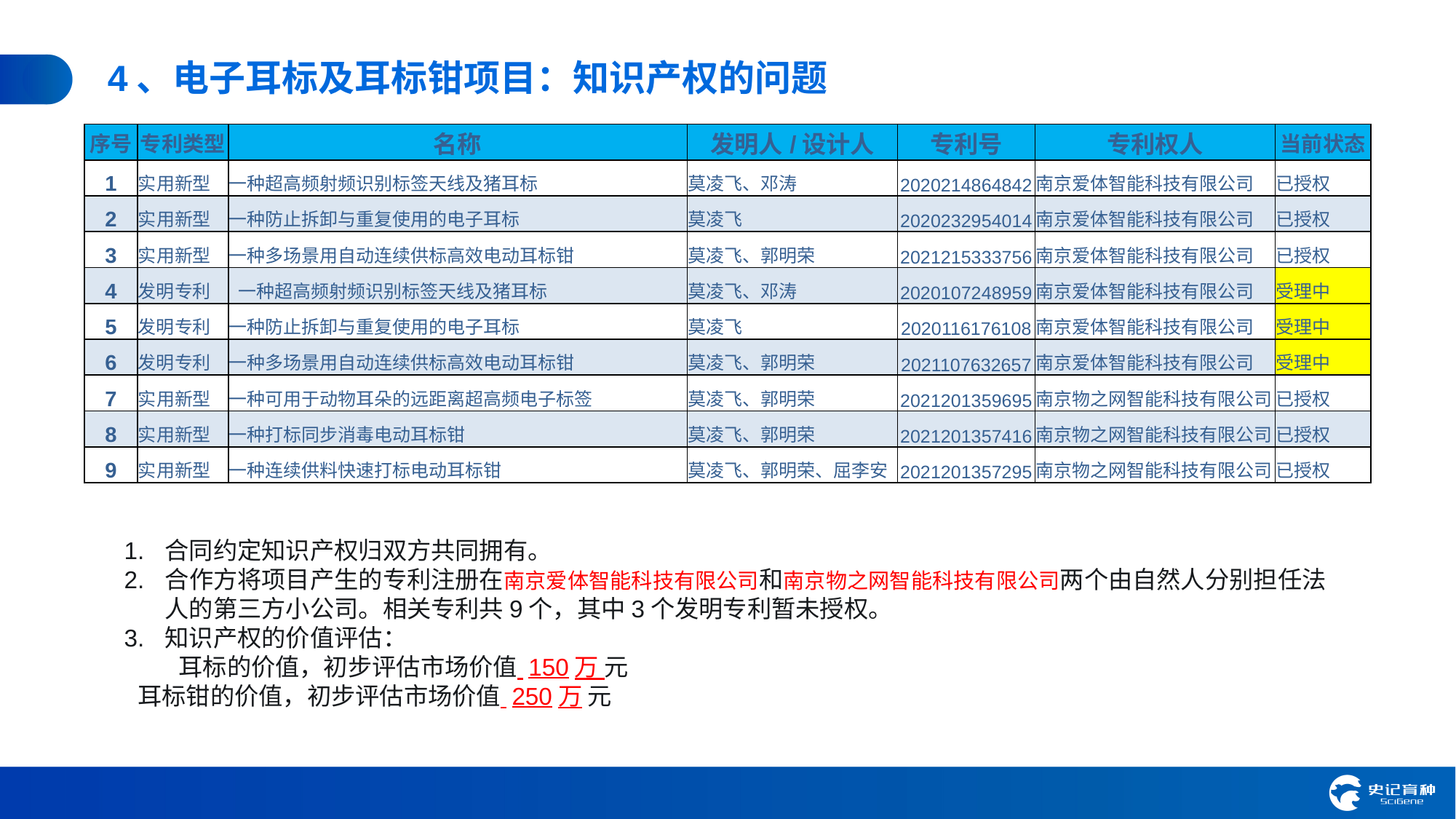

4、电子耳标及耳标钳项目：知识产权的问题
| 序号 | 专利类型 | 名称 | 发明人/设计人 | 专利号 | 专利权人 | 当前状态 |
| --- | --- | --- | --- | --- | --- | --- |
| 1 | 实用新型 | 一种超高频射频识别标签天线及猪耳标 | 莫凌飞、邓涛 | 2020214864842 | 南京爱体智能科技有限公司 | 已授权 |
| 2 | 实用新型 | 一种防止拆卸与重复使用的电子耳标 | 莫凌飞 | 2020232954014 | 南京爱体智能科技有限公司 | 已授权 |
| 3 | 实用新型 | 一种多场景用自动连续供标高效电动耳标钳 | 莫凌飞、郭明荣 | 2021215333756 | 南京爱体智能科技有限公司 | 已授权 |
| 4 | 发明专利 | 一种超高频射频识别标签天线及猪耳标 | 莫凌飞、邓涛 | 2020107248959 | 南京爱体智能科技有限公司 | 受理中 |
| 5 | 发明专利 | 一种防止拆卸与重复使用的电子耳标 | 莫凌飞 | 2020116176108 | 南京爱体智能科技有限公司 | 受理中 |
| 6 | 发明专利 | 一种多场景用自动连续供标高效电动耳标钳 | 莫凌飞、郭明荣 | 2021107632657 | 南京爱体智能科技有限公司 | 受理中 |
| 7 | 实用新型 | 一种可用于动物耳朵的远距离超高频电子标签 | 莫凌飞、郭明荣 | 2021201359695 | 南京物之网智能科技有限公司 | 已授权 |
| 8 | 实用新型 | 一种打标同步消毒电动耳标钳 | 莫凌飞、郭明荣 | 2021201357416 | 南京物之网智能科技有限公司 | 已授权 |
| 9 | 实用新型 | 一种连续供料快速打标电动耳标钳 | 莫凌飞、郭明荣、屈李安 | 2021201357295 | 南京物之网智能科技有限公司 | 已授权 |
合同约定知识产权归双方共同拥有。
合作方将项目产生的专利注册在南京爱体智能科技有限公司和南京物之网智能科技有限公司两个由自然人分别担任法人的第三方小公司。相关专利共9个，其中3个发明专利暂未授权。
知识产权的价值评估：
耳标的价值，初步评估市场价值 150万 元
耳标钳的价值，初步评估市场价值 250万 元